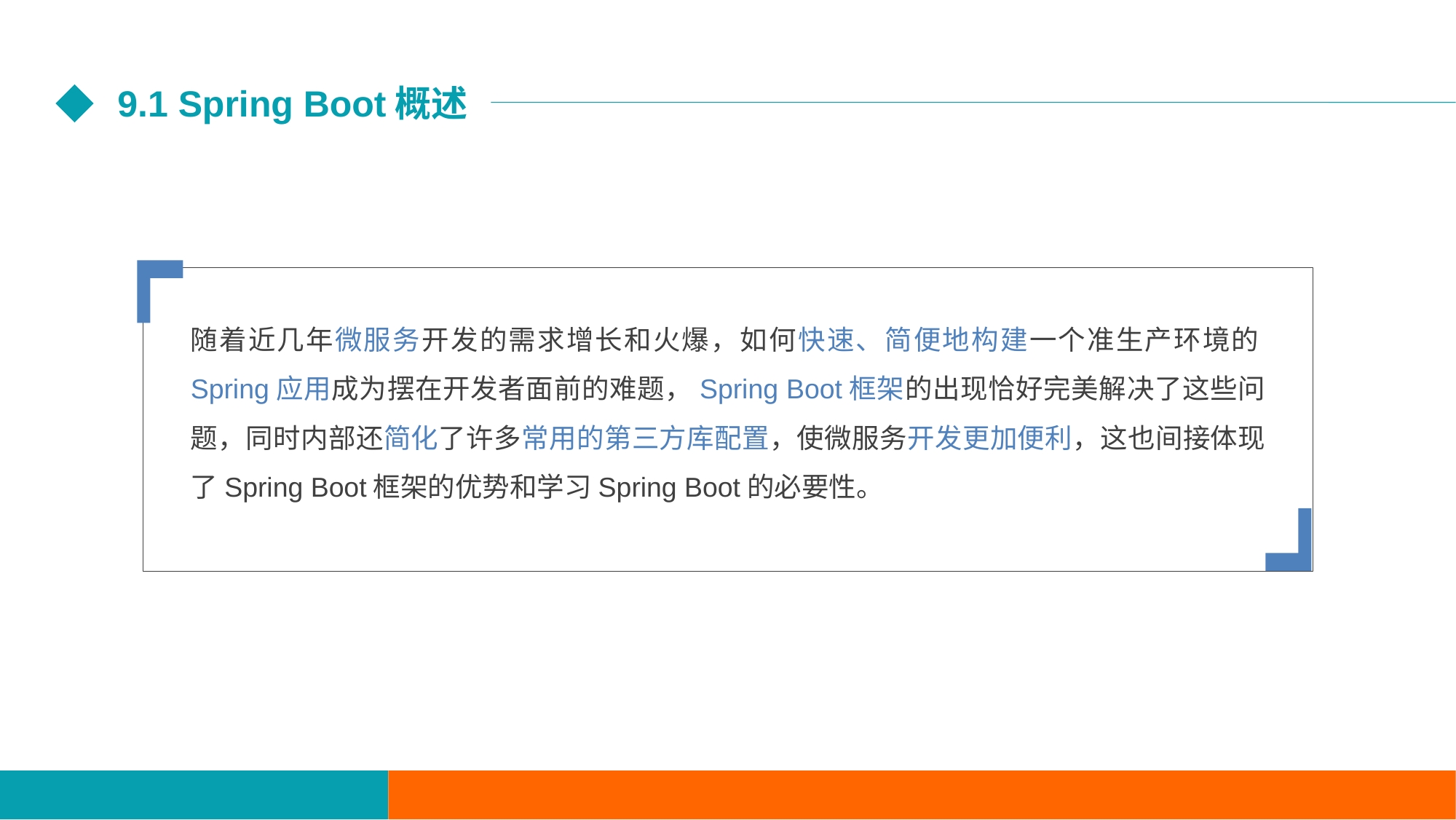

9.1 Spring Boot概述

随着近几年微服务开发的需求增长和火爆，如何快速、简便地构建一个准生产环境的Spring应用成为摆在开发者面前的难题，Spring Boot框架的出现恰好完美解决了这些问题，同时内部还简化了许多常用的第三方库配置，使微服务开发更加便利，这也间接体现了Spring Boot框架的优势和学习Spring Boot的必要性。